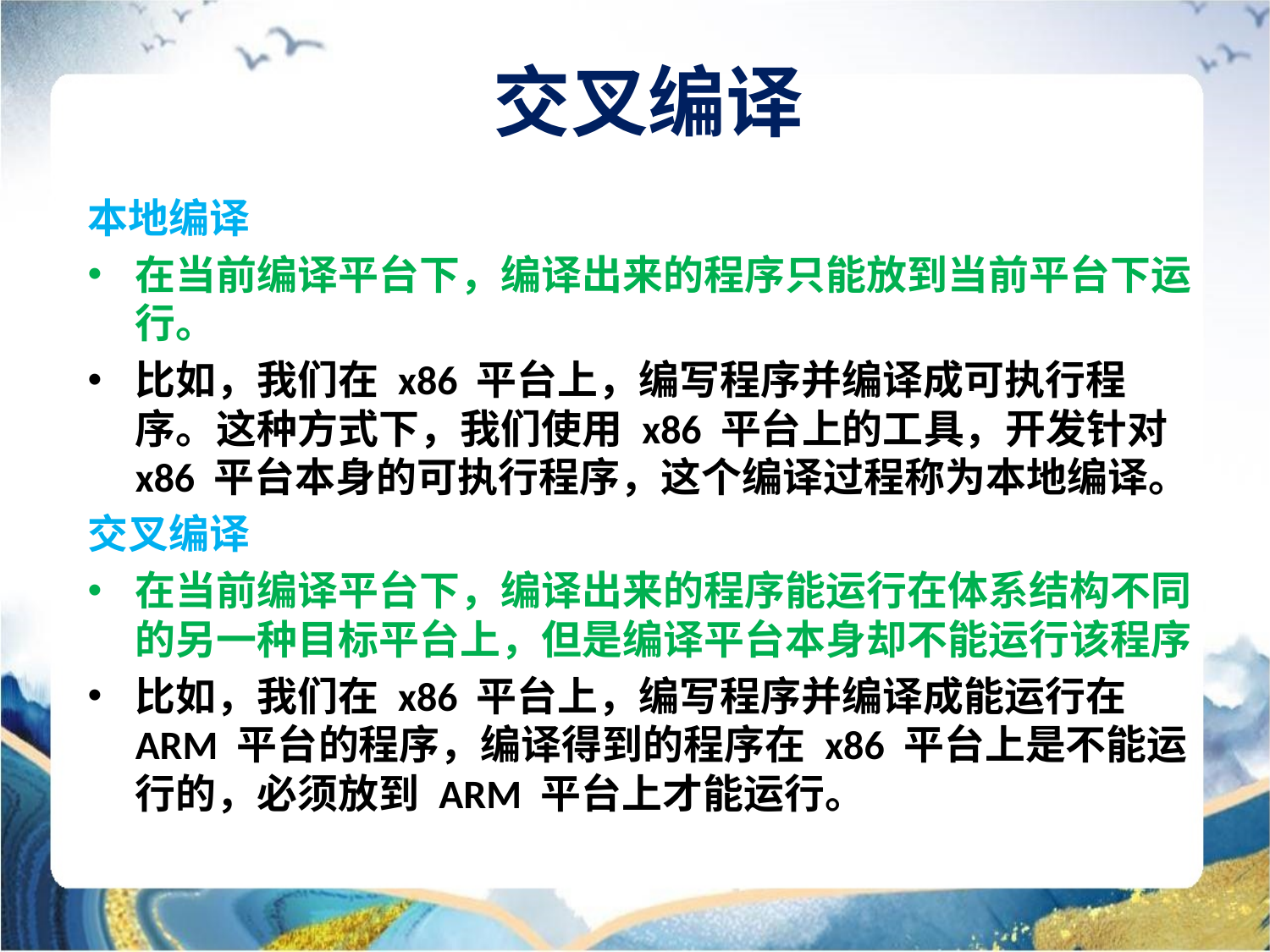

交叉编译
本地编译
在当前编译平台下，编译出来的程序只能放到当前平台下运行。
比如，我们在 x86 平台上，编写程序并编译成可执行程序。这种方式下，我们使用 x86 平台上的工具，开发针对 x86 平台本身的可执行程序，这个编译过程称为本地编译。
交叉编译
在当前编译平台下，编译出来的程序能运行在体系结构不同的另一种目标平台上，但是编译平台本身却不能运行该程序
比如，我们在 x86 平台上，编写程序并编译成能运行在 ARM 平台的程序，编译得到的程序在 x86 平台上是不能运行的，必须放到 ARM 平台上才能运行。